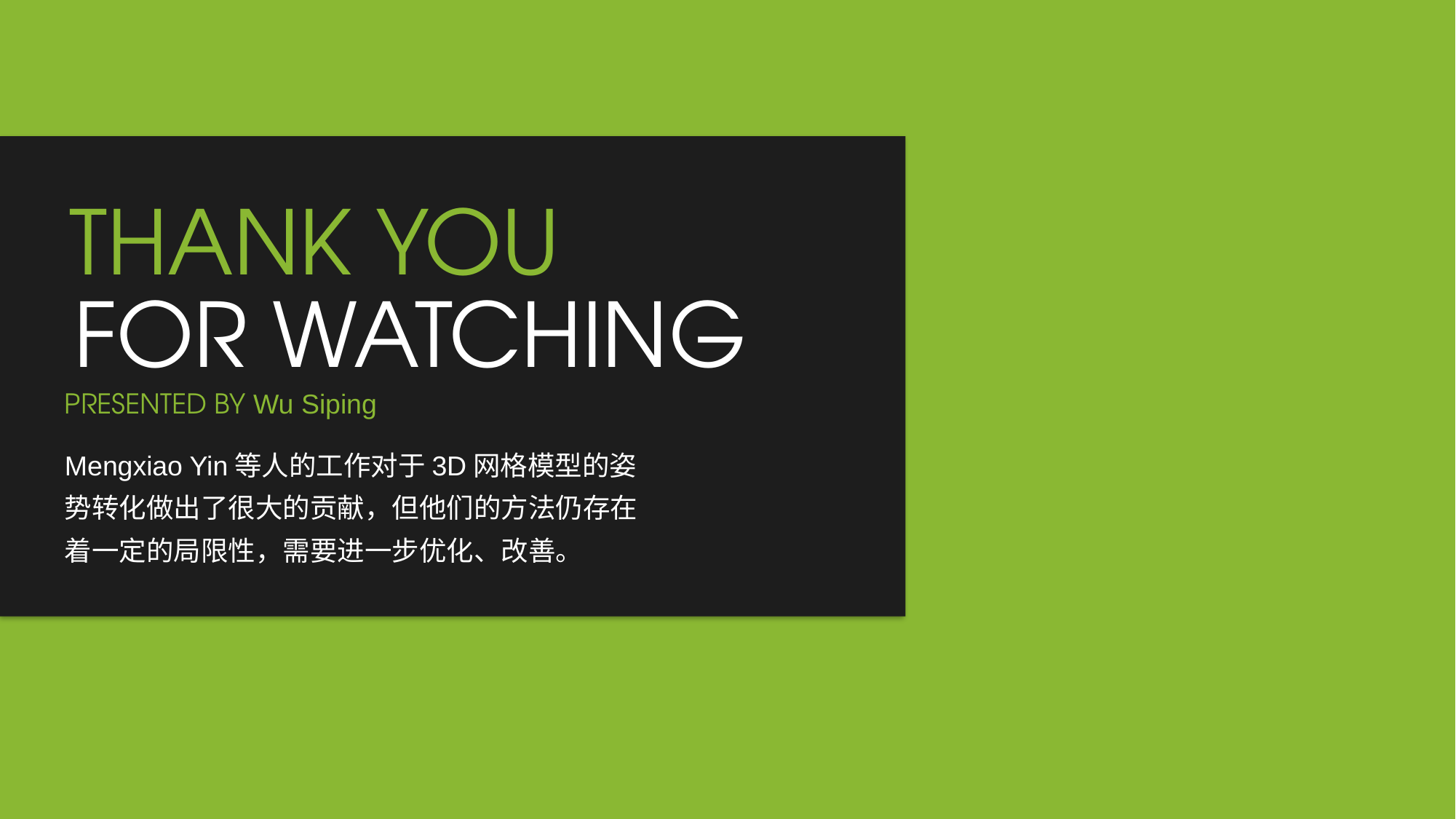

THANK YOU
FOR WATCHING
PRESENTED BY Wu Siping
Mengxiao Yin等人的工作对于3D网格模型的姿势转化做出了很大的贡献，但他们的方法仍存在着一定的局限性，需要进一步优化、改善。